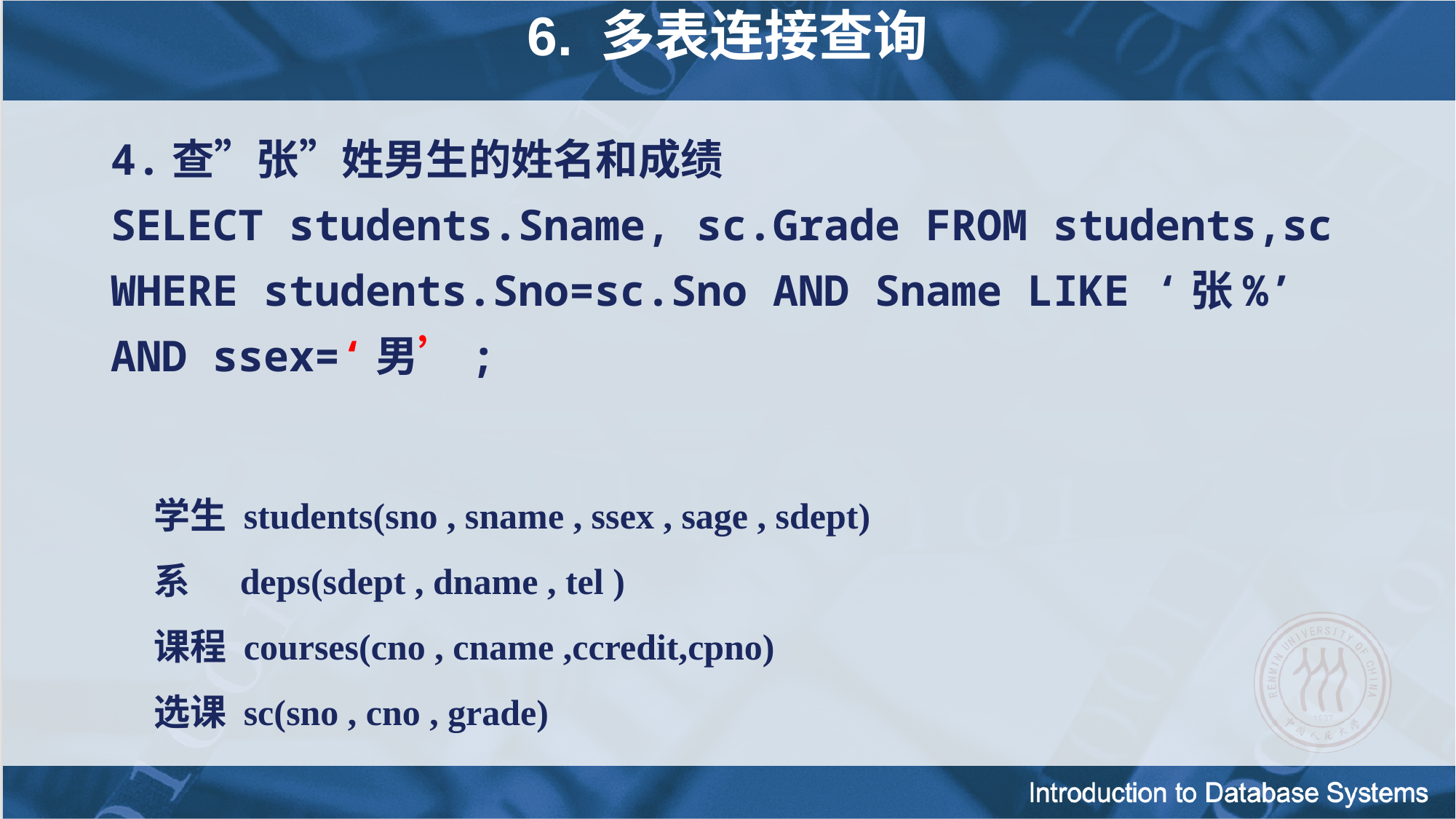

6. 多表连接查询
4.查”张”姓男生的姓名和成绩
SELECT students.Sname, sc.Grade FROM students,sc
WHERE students.Sno=sc.Sno AND Sname LIKE ‘张%’
AND ssex=‘男’;
学生 students(sno , sname , ssex , sage , sdept)
系     deps(sdept , dname , tel )
课程 courses(cno , cname ,ccredit,cpno)
选课 sc(sno , cno , grade)